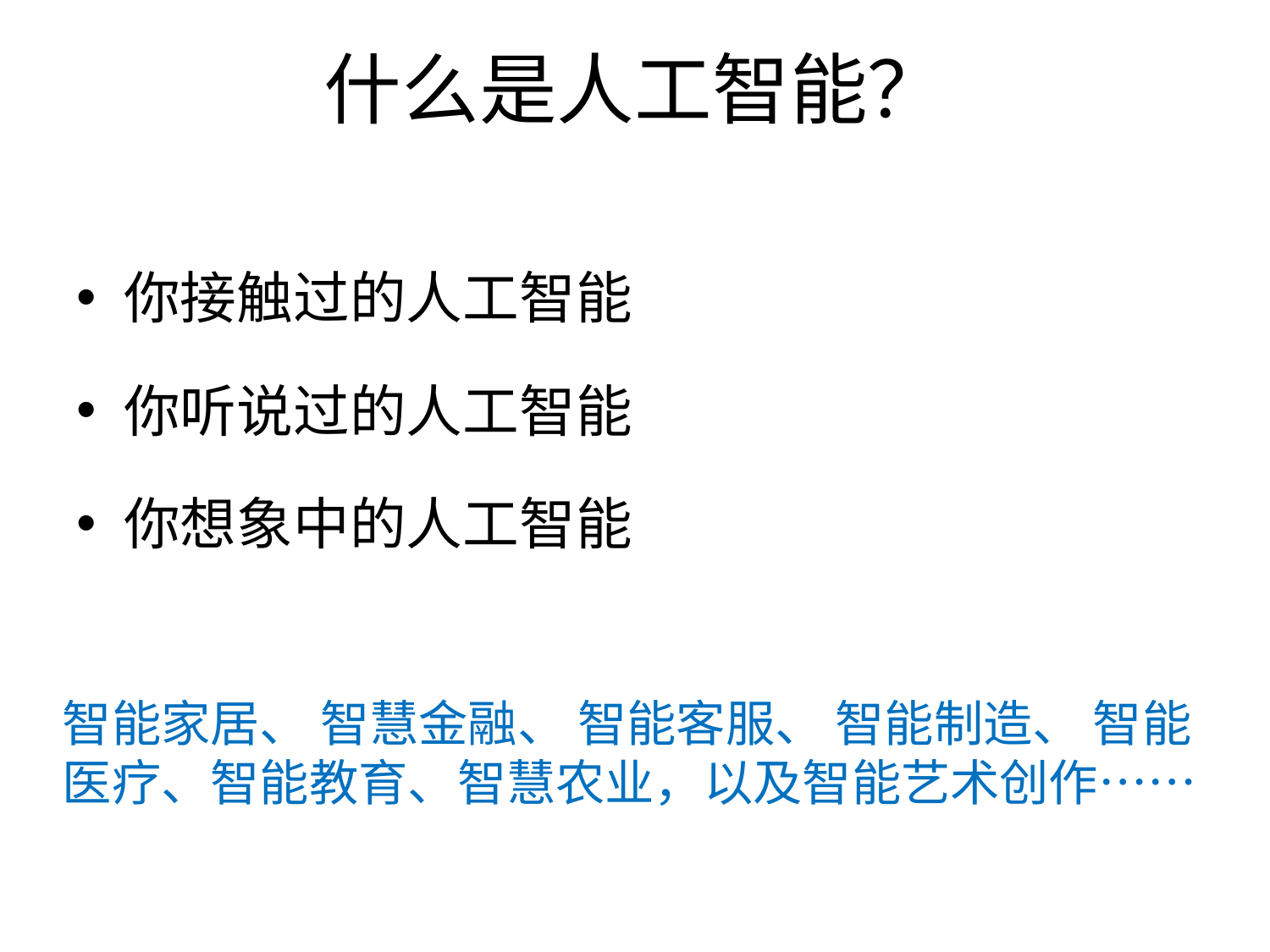

# 什么是人工智能？
你接触过的人工智能
你听说过的人工智能
你想象中的人工智能
智能家居、 智慧金融、 智能客服、 智能制造、 智能医疗、智能教育、智慧农业，以及智能艺术创作……